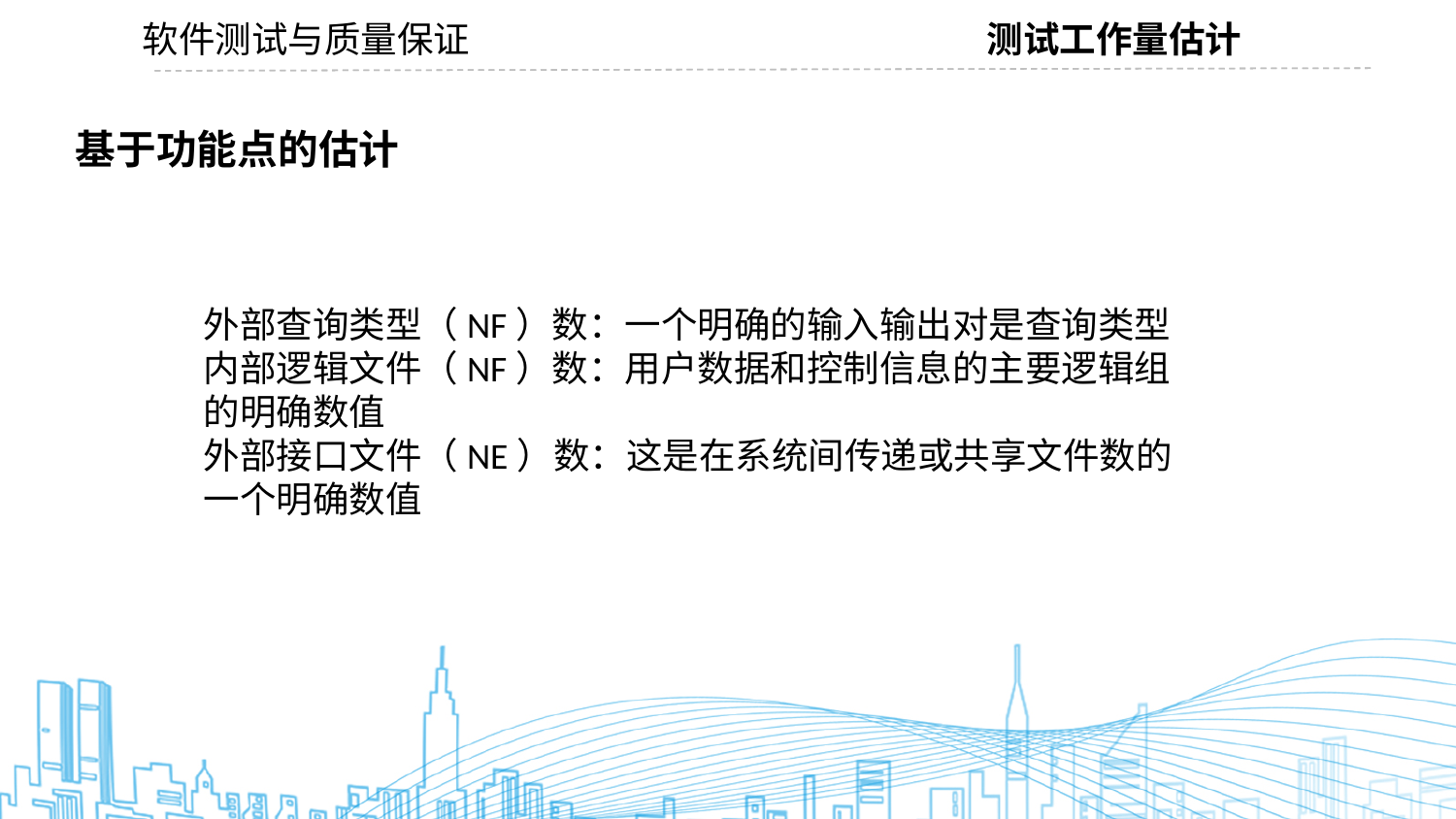

软件测试与质量保证
测试工作量估计
基于功能点的估计
外部查询类型（NF）数：一个明确的输入输出对是查询类型
内部逻辑文件（NF）数：用户数据和控制信息的主要逻辑组的明确数值
外部接口文件（NE）数：这是在系统间传递或共享文件数的一个明确数值